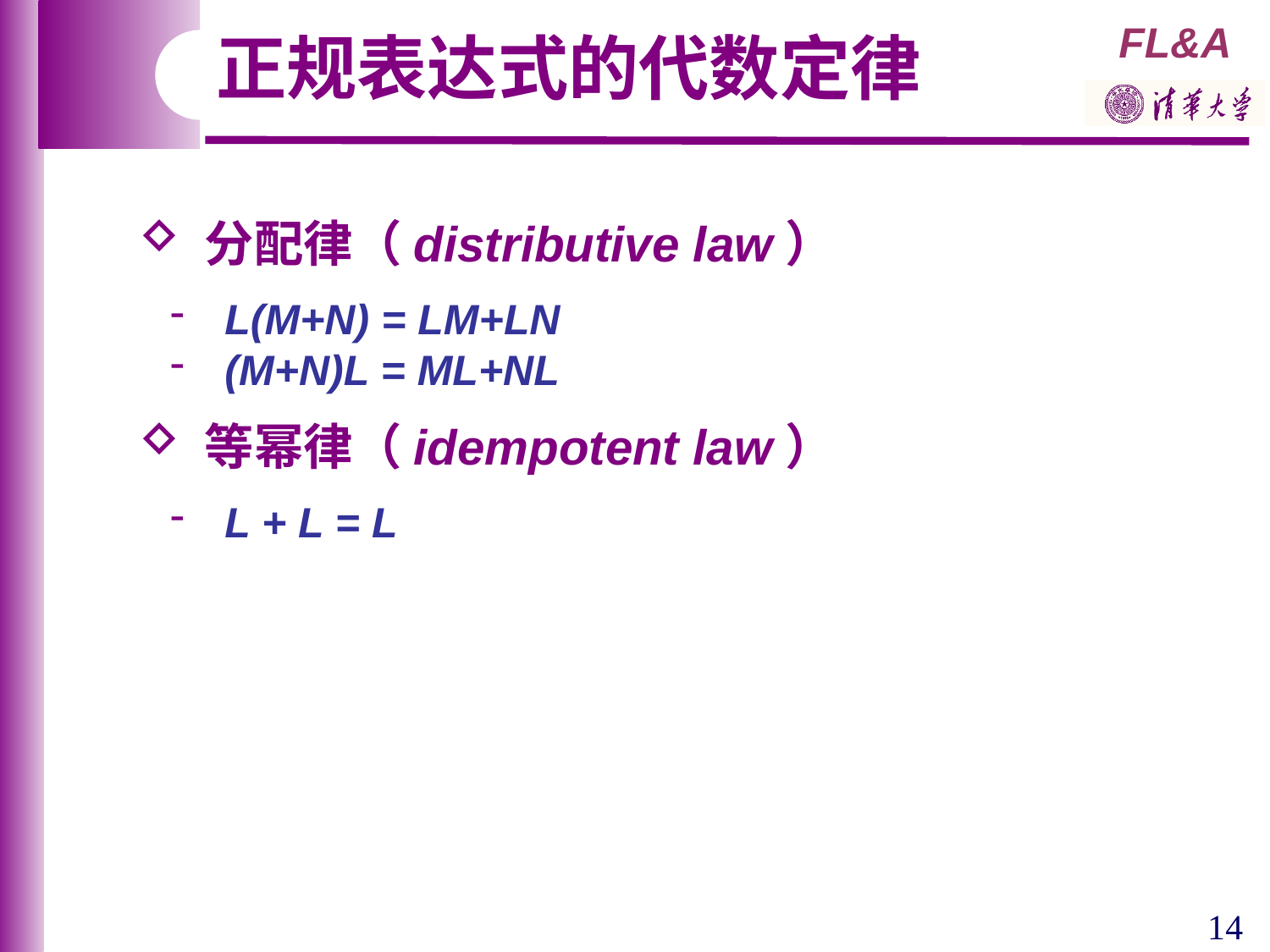

正规表达式的代数定律
 分配律（distributive law）

  L(M+N) = LM+LN
  (M+N)L = ML+NL

 等幂律（idempotent law）

  L + L = L
14